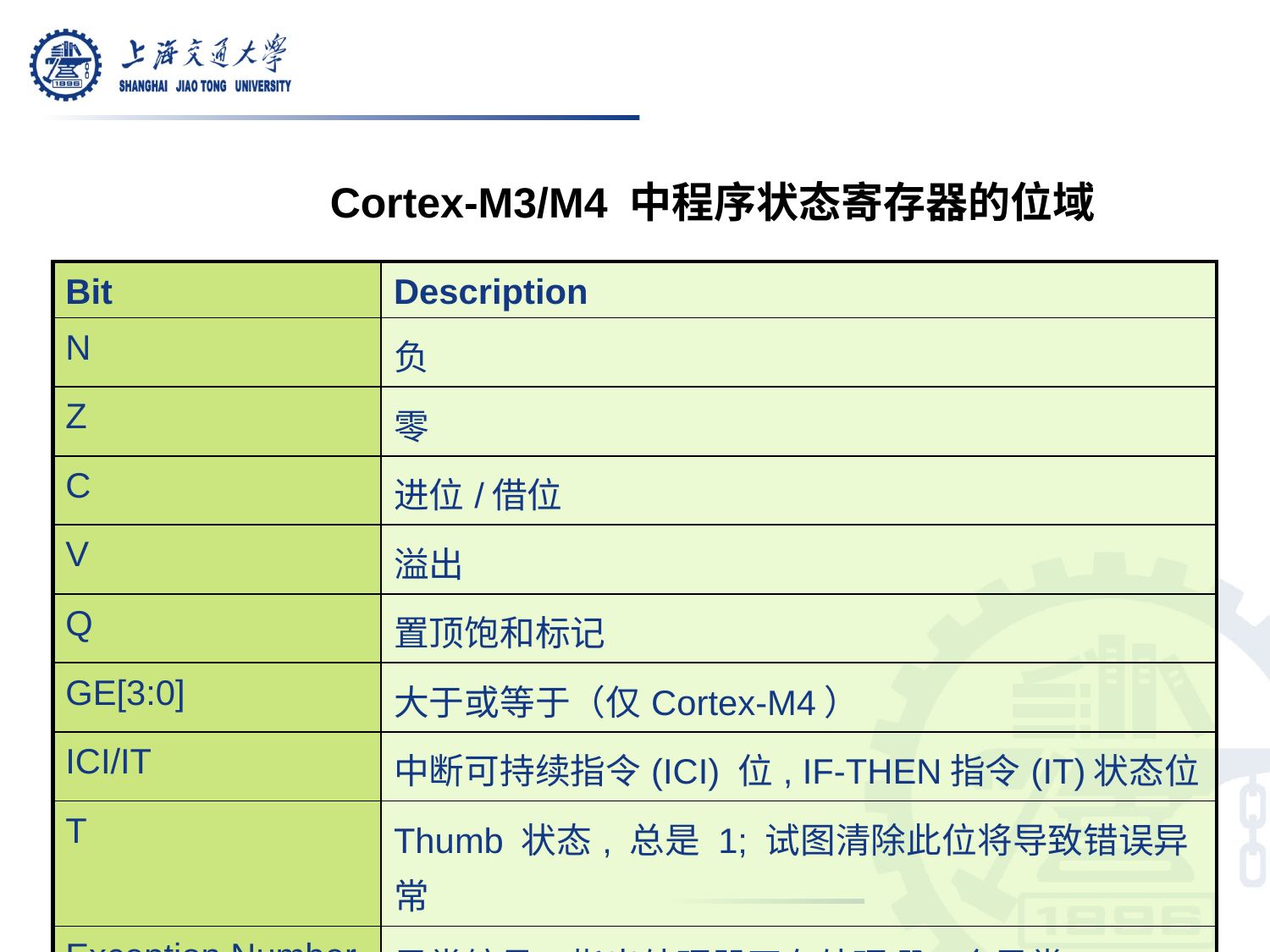

Cortex-M3/M4 中程序状态寄存器的位域
| Bit | Description |
| --- | --- |
| N | 负 |
| Z | 零 |
| C | 进位/借位 |
| V | 溢出 |
| Q | 置顶饱和标记 |
| GE[3:0] | 大于或等于（仅Cortex-M4） |
| ICI/IT | 中断可持续指令(ICI) 位, IF-THEN指令(IT)状态位 |
| T | Thumb 状态, 总是 1; 试图清除此位将导致错误异常 |
| Exception Number | 异常编号，指出处理器正在处理哪一个异常 |